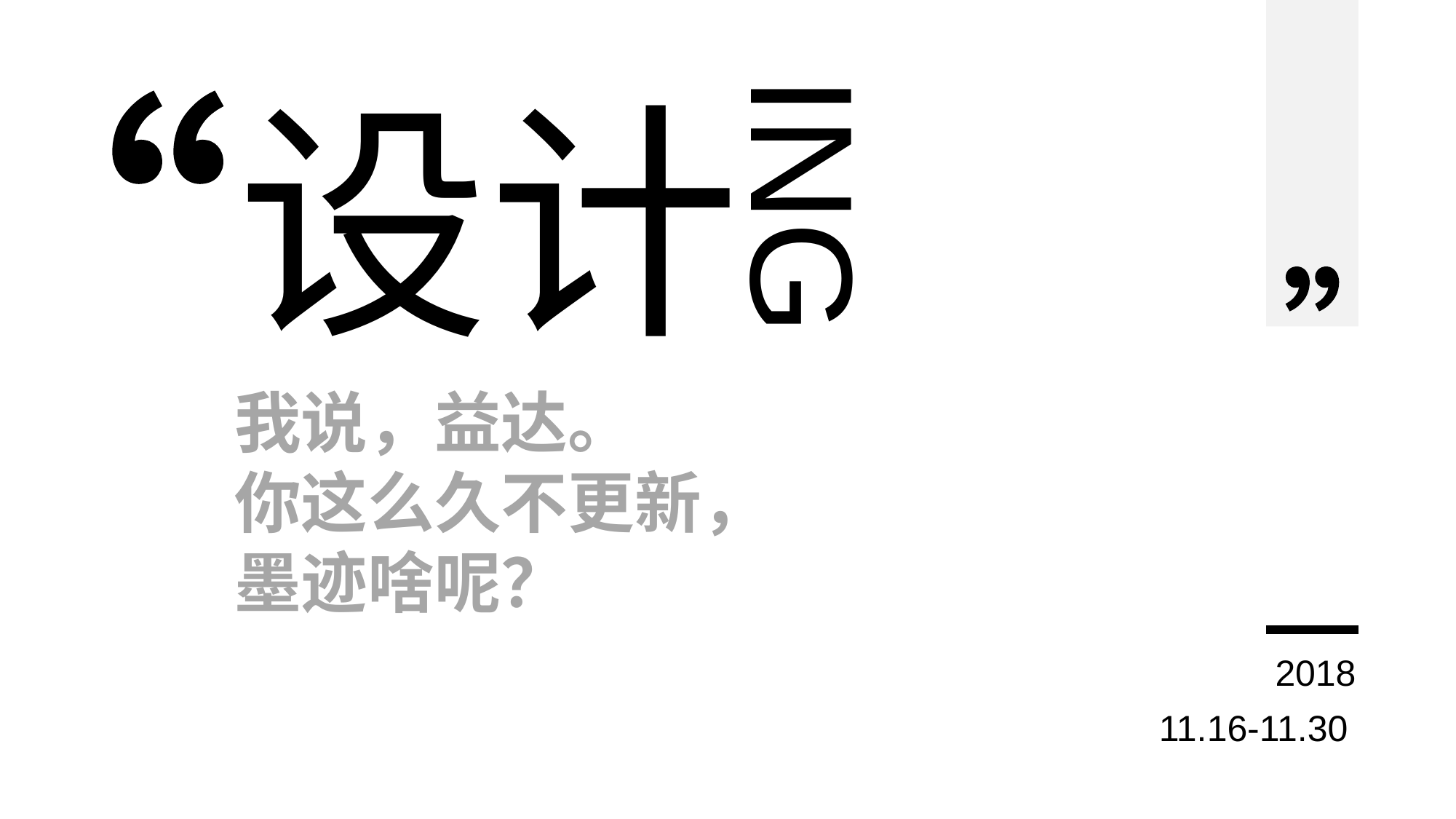

设计

ING

我说，益达。
你这么久不更新，
墨迹啥呢？
2018
11.16-11.30